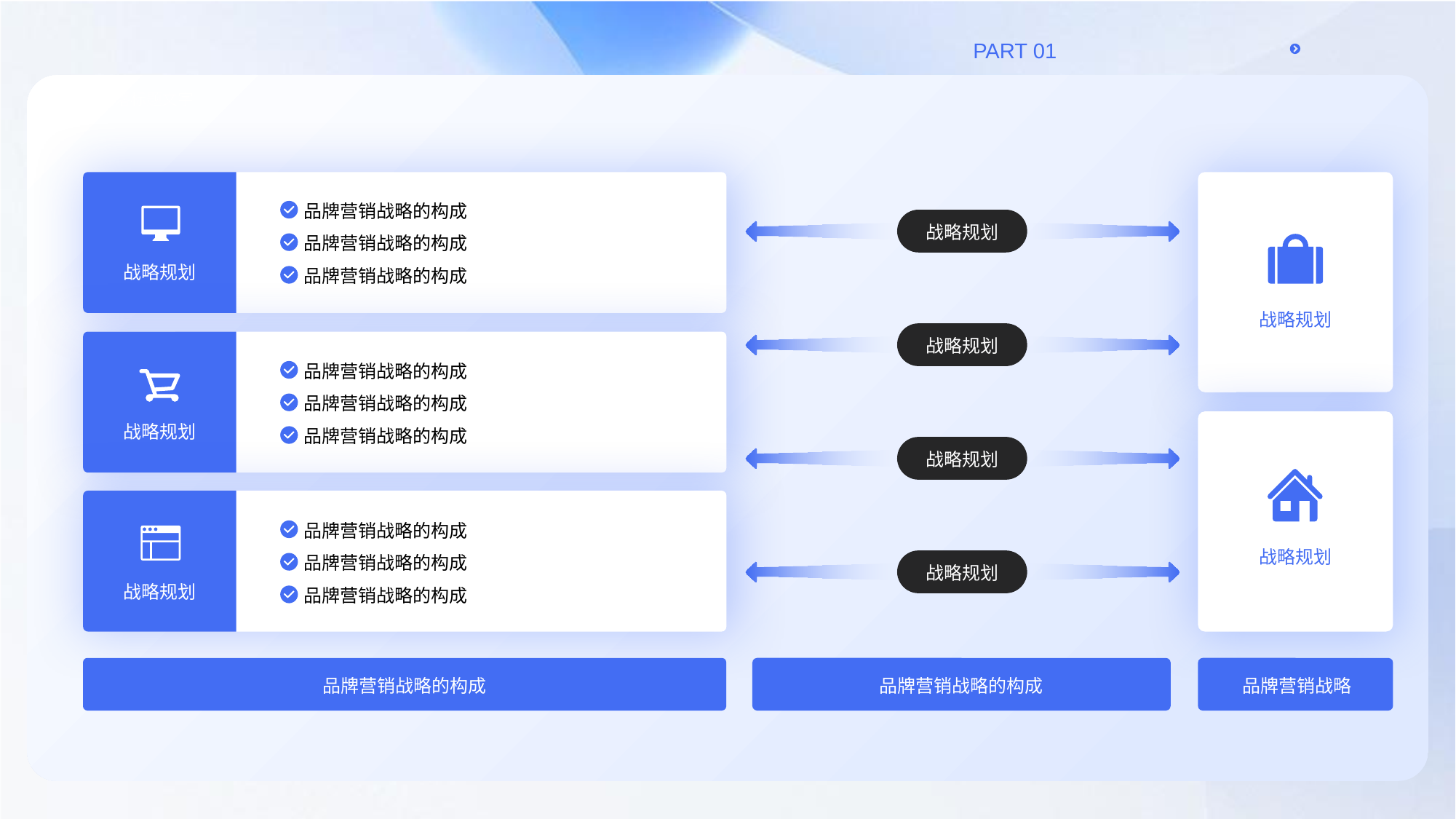

品牌营销战略的构成

战略规划

品牌营销战略的构成

战略规划
品牌营销战略的构成

战略规划

战略规划

品牌营销战略的构成

品牌营销战略的构成

战略规划
品牌营销战略的构成

战略规划

品牌营销战略的构成

战略规划
品牌营销战略的构成

战略规划

战略规划
品牌营销战略的构成

品牌营销战略的构成
品牌营销战略的构成
品牌营销战略